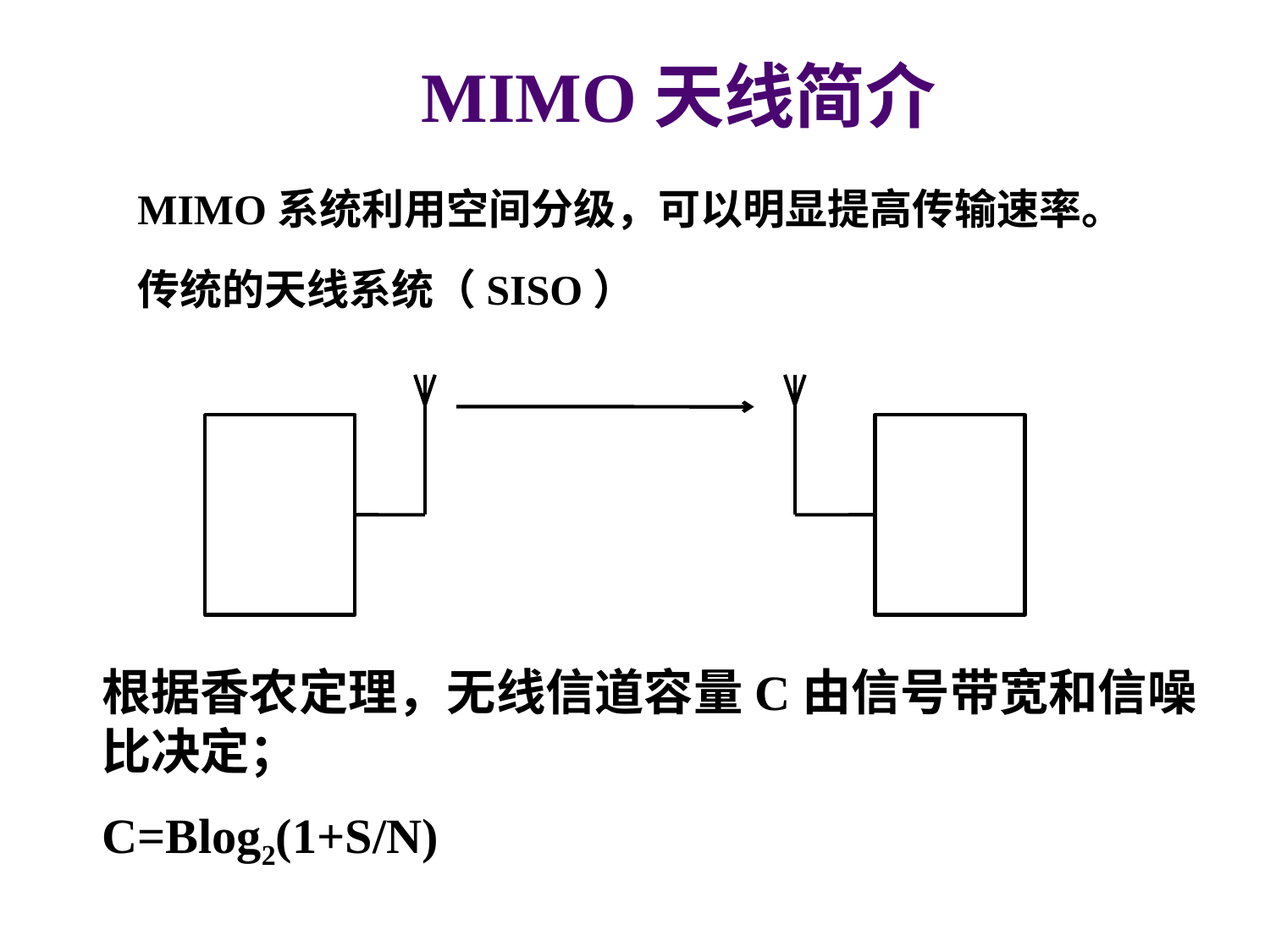

# MIMO天线简介
MIMO系统利用空间分级，可以明显提高传输速率。
传统的天线系统（SISO）

根据香农定理，无线信道容量C由信号带宽和信噪比决定；
C=Blog2(1+S/N)